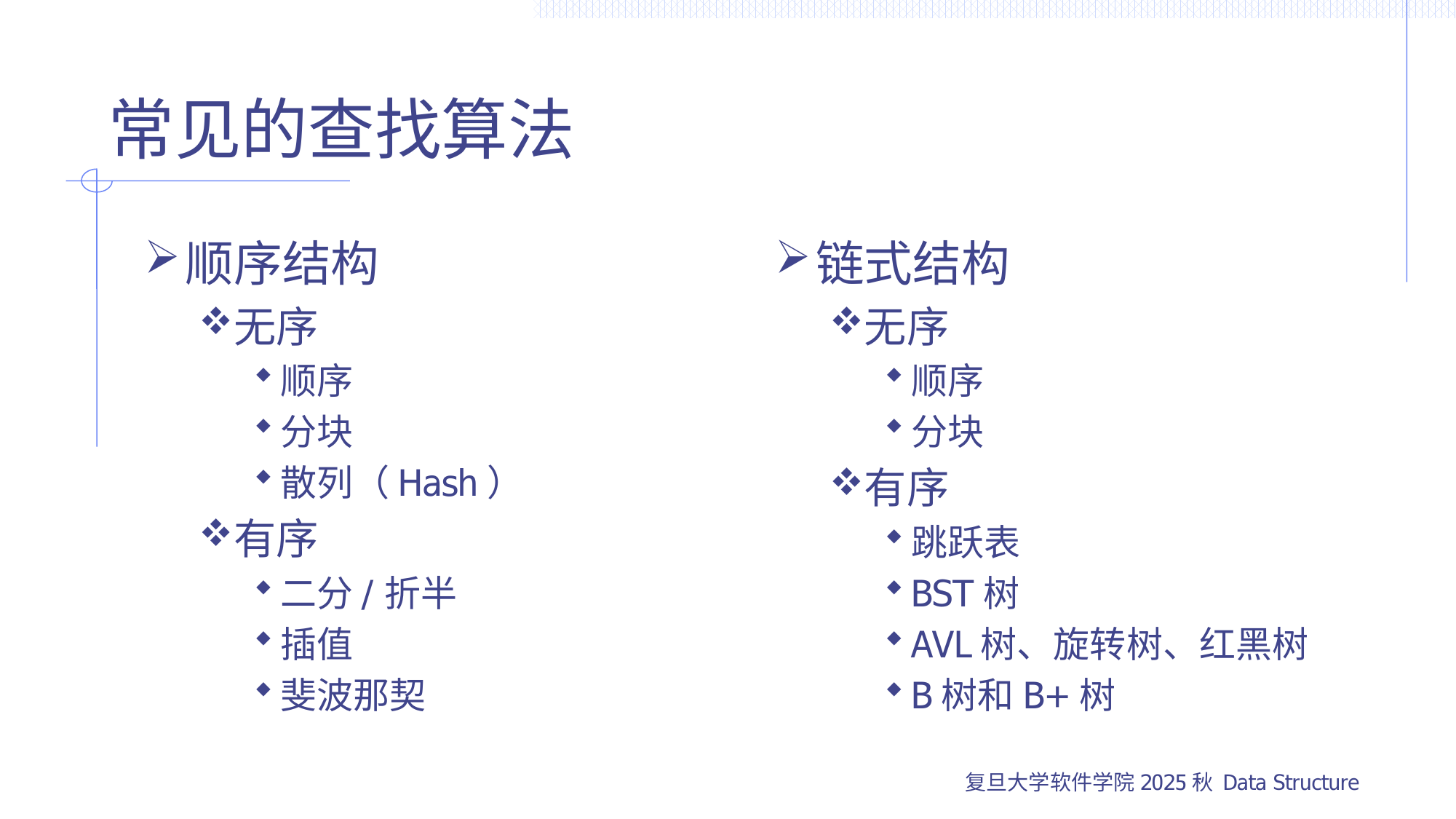

# 常见的查找算法
顺序结构
无序
顺序
分块
散列（Hash）
有序
二分/折半
插值
斐波那契
链式结构
无序
顺序
分块
有序
跳跃表
BST树
AVL树、旋转树、红黑树
B树和B+树